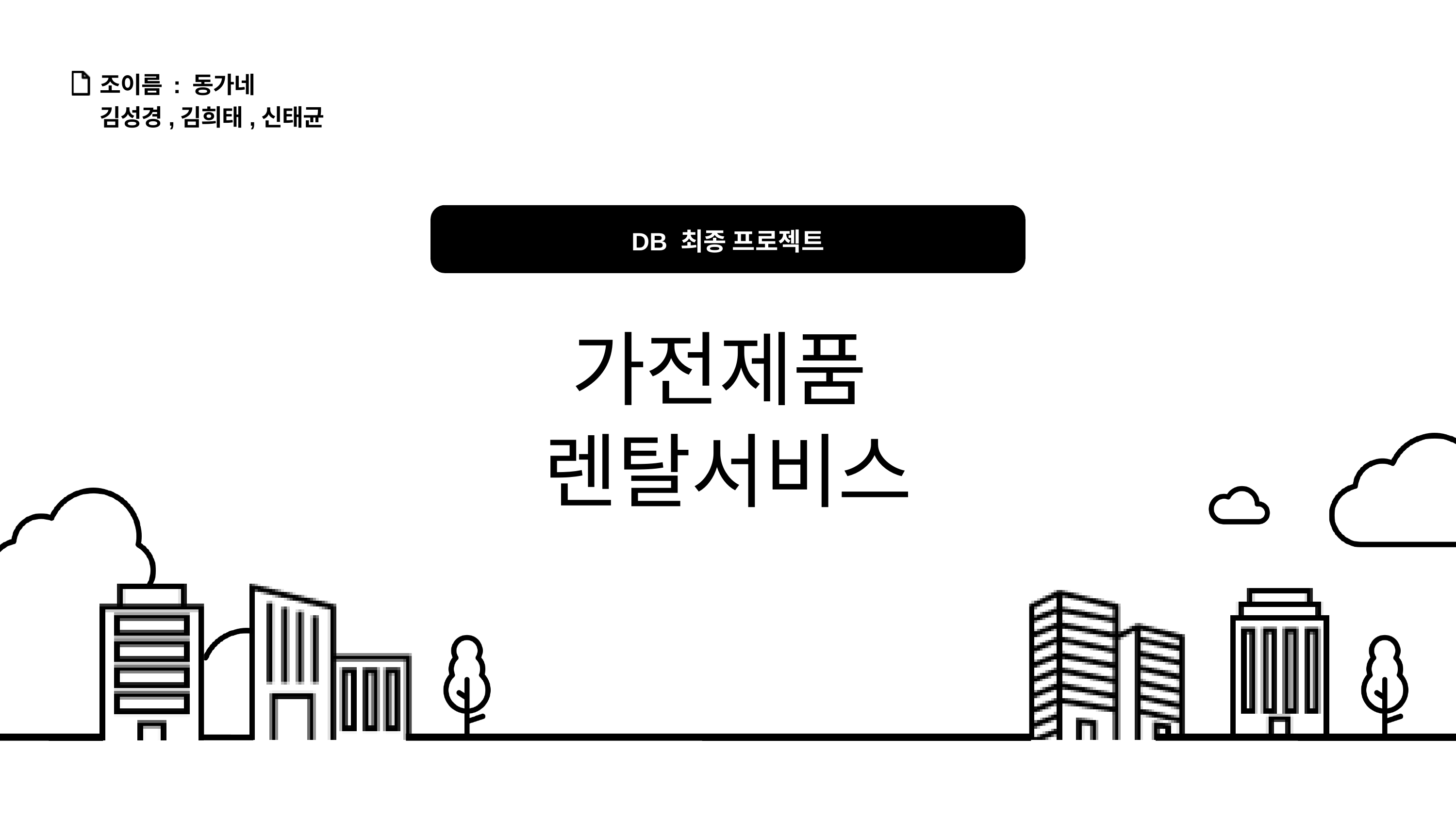

조이름 : 동가네
김성경,김희태,신태균

DB 최종 프로젝트
가전제품
렌탈서비스